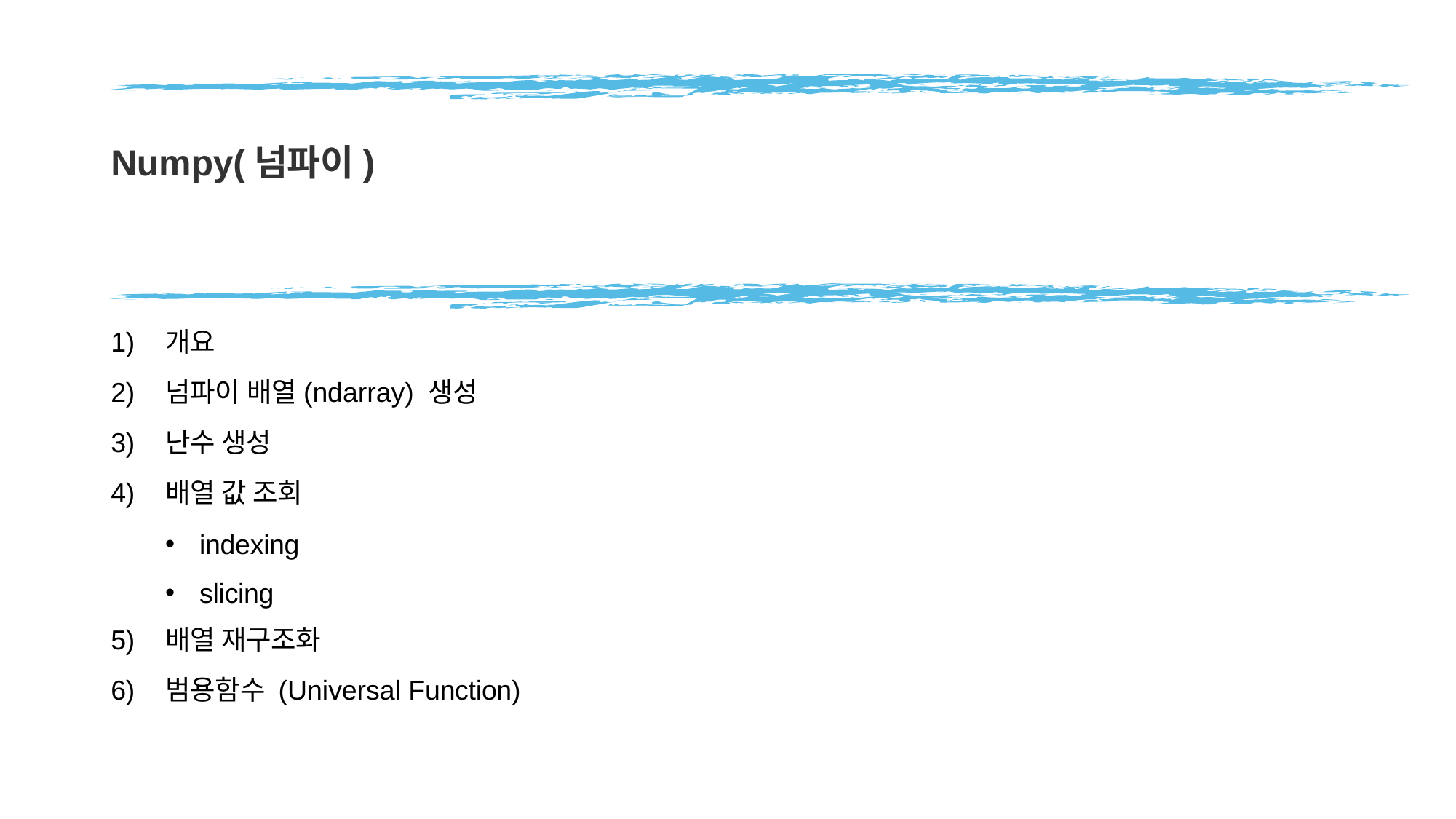

# Numpy(넘파이)

개요
넘파이 배열(ndarray) 생성
난수 생성
배열 값 조회
indexing
slicing
배열 재구조화
범용함수 (Universal Function)